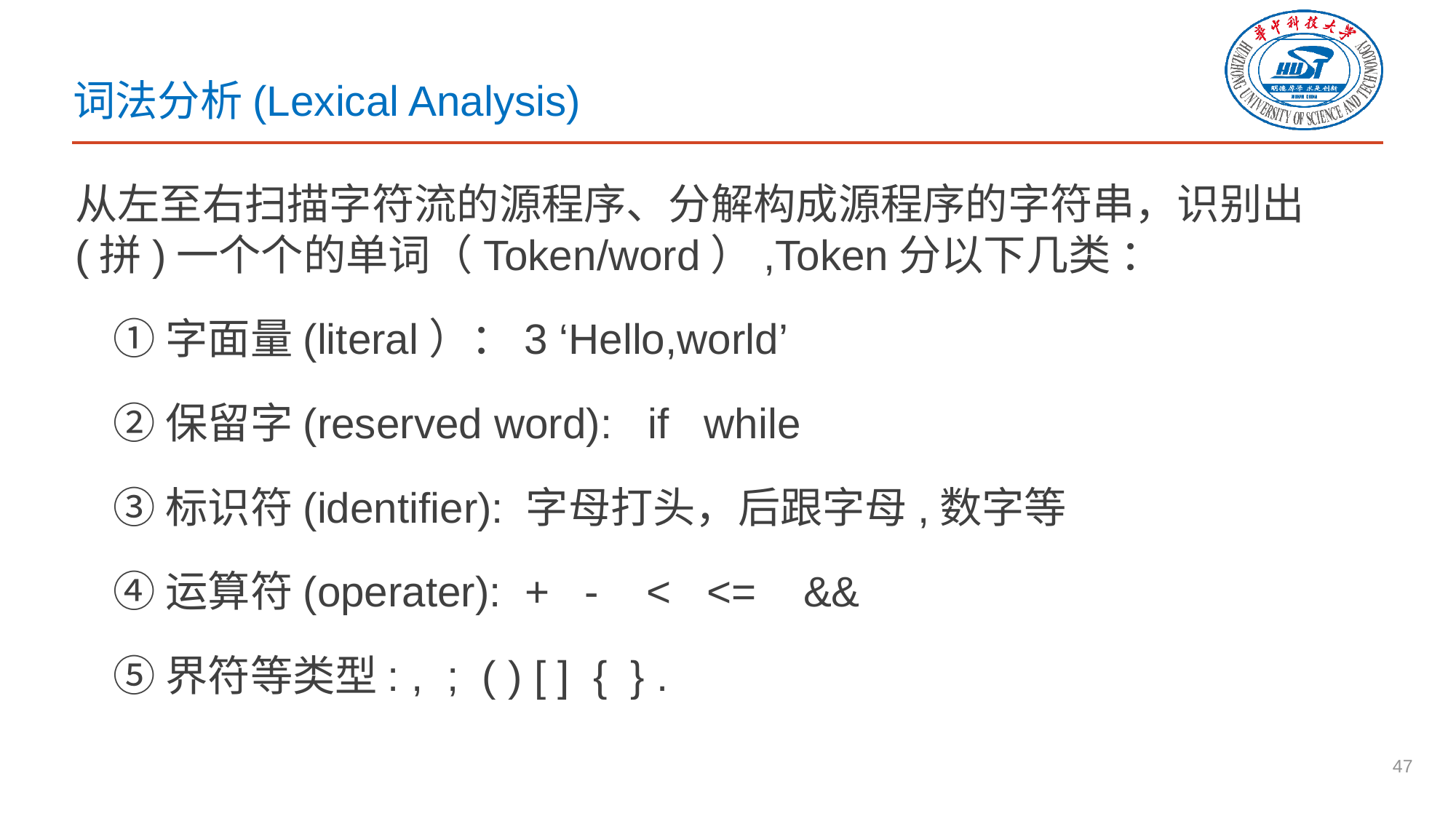

# 词法分析(Lexical Analysis)
从左至右扫描字符流的源程序、分解构成源程序的字符串，识别出(拼)一个个的单词（Token/word）,Token分以下几类 ：
    ①字面量(literal）：3 ‘Hello,world’
    ②保留字(reserved word):   if   while
    ③标识符(identifier): 字母打头，后跟字母,数字等
    ④运算符(operater):  +   -    <   <=    &&
    ⑤界符等类型: ,  ;  ( ) [ ]  {  } .
47